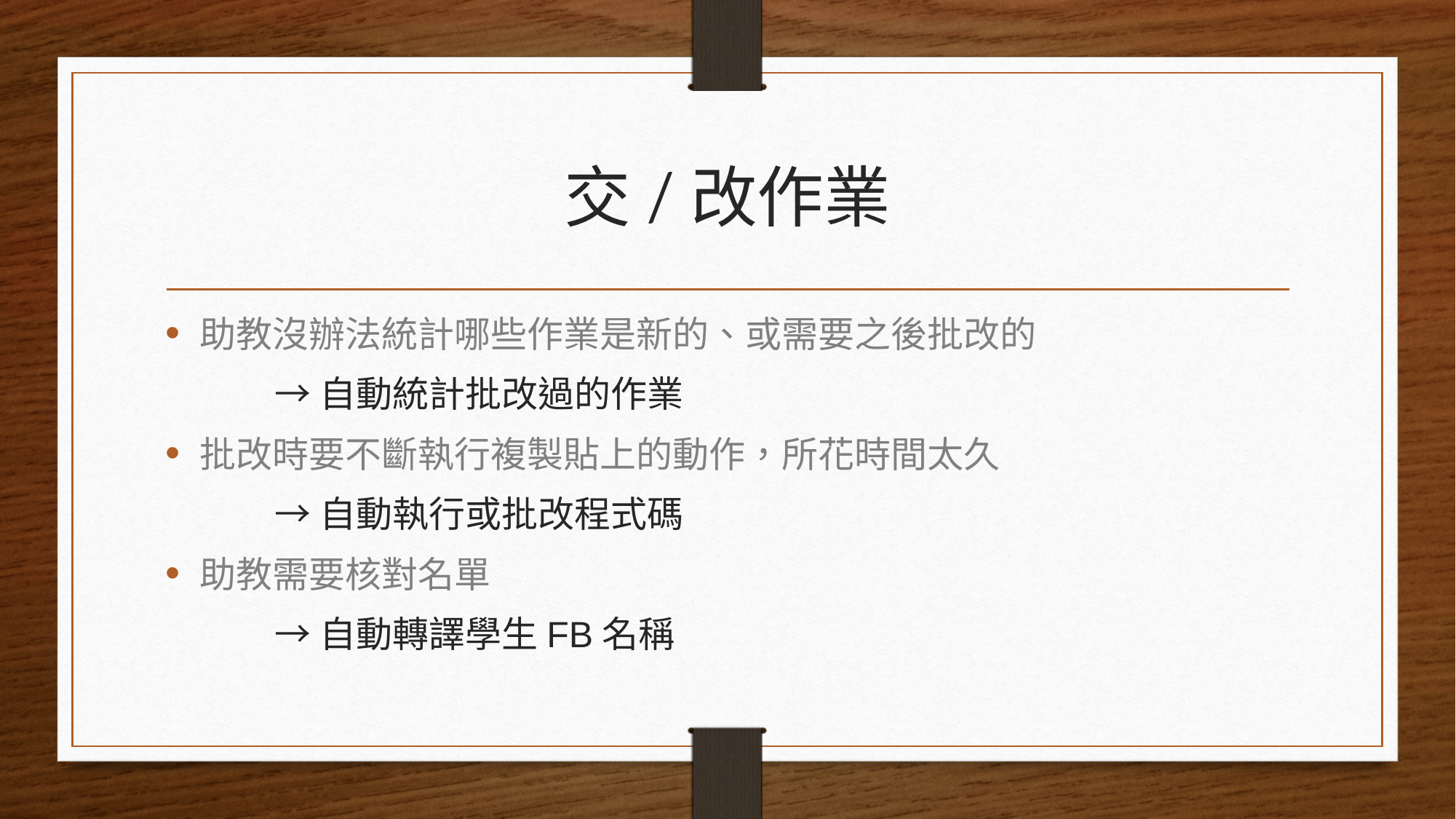

# 交/改作業
助教沒辦法統計哪些作業是新的、或需要之後批改的
	→自動統計批改過的作業
批改時要不斷執行複製貼上的動作，所花時間太久
	→自動執行或批改程式碼
助教需要核對名單
	→自動轉譯學生FB名稱